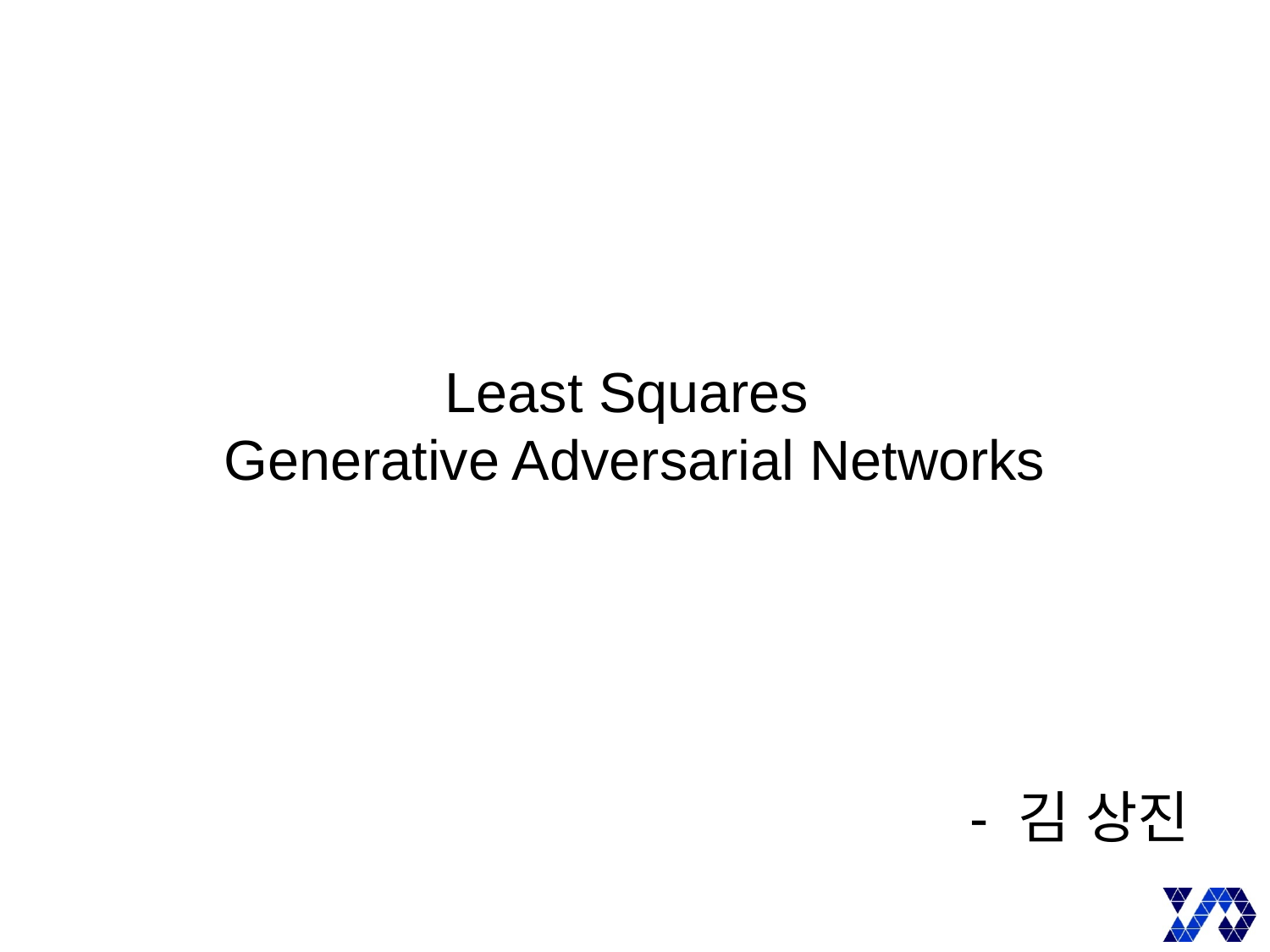

# Least Squares Generative Adversarial Networks
- 김 상진